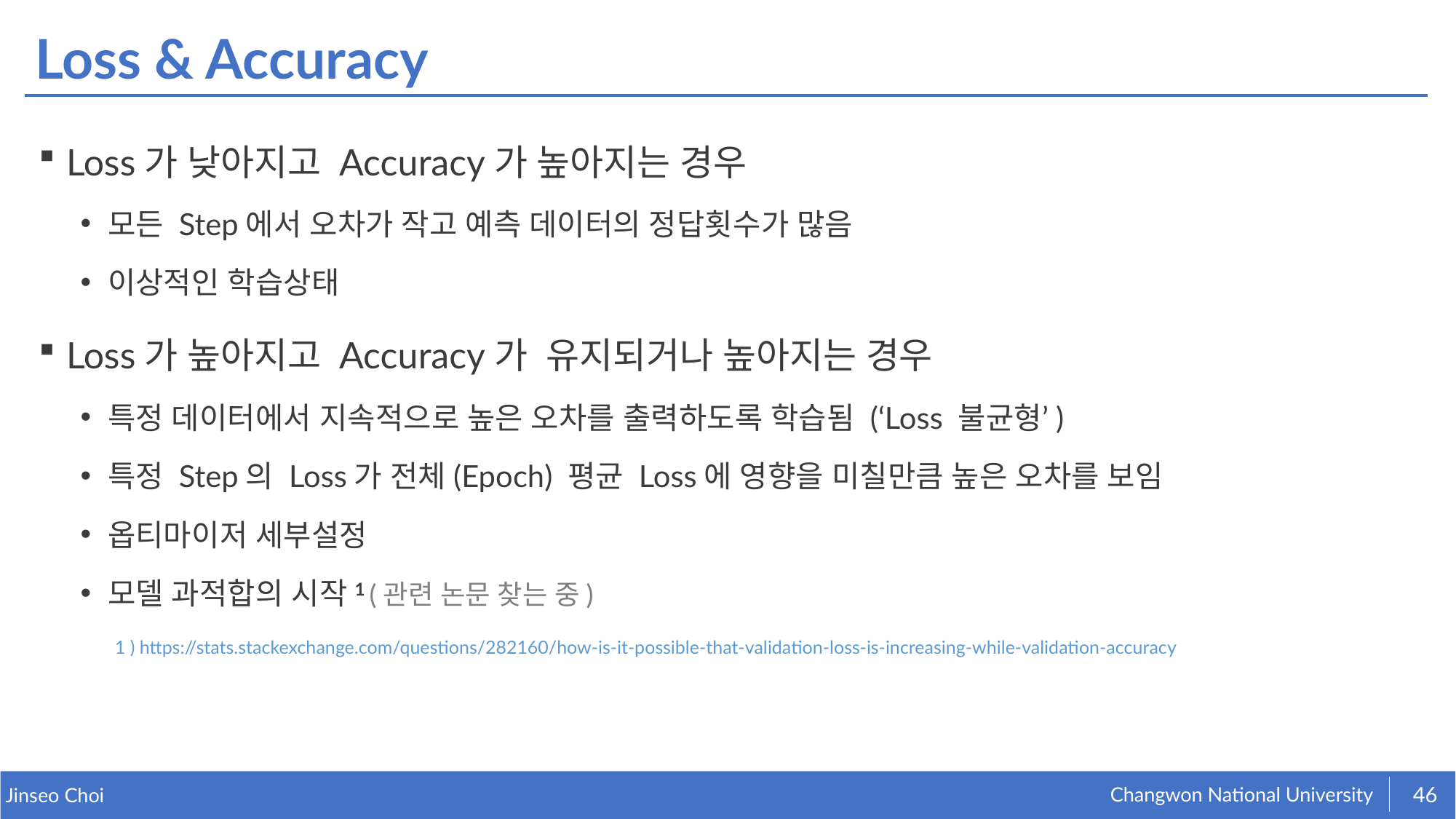

# Loss & Accuracy
Loss가 낮아지고 Accuracy가 높아지는 경우
모든 Step에서 오차가 작고 예측 데이터의 정답횟수가 많음
이상적인 학습상태
Loss가 높아지고 Accuracy가  유지되거나 높아지는 경우
특정 데이터에서 지속적으로 높은 오차를 출력하도록 학습됨 (‘Loss 불균형’)
특정 Step의 Loss가 전체(Epoch) 평균 Loss에 영향을 미칠만큼 높은 오차를 보임
옵티마이저 세부설정
모델 과적합의 시작1 (관련 논문 찾는 중)

1 ) https://stats.stackexchange.com/questions/282160/how-is-it-possible-that-validation-loss-is-increasing-while-validation-accuracy
46